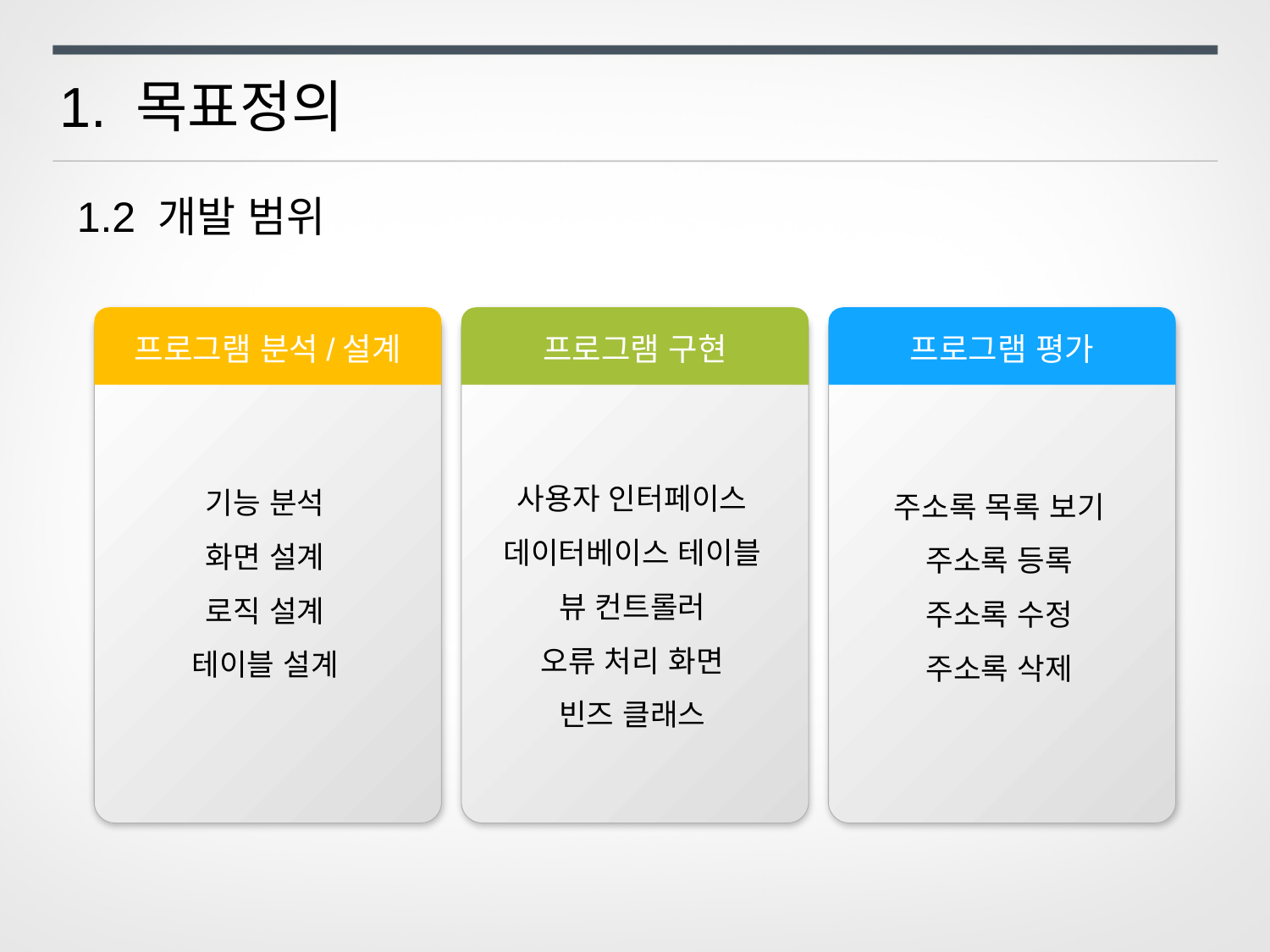

1. 목표정의
1.2 개발 범위
프로그램 분석/설계
프로그램 구현

프로그램 평가

사용자 인터페이스
데이터베이스 테이블
뷰 컨트롤러
오류 처리 화면
빈즈 클래스
기능 분석
화면 설계
로직 설계
테이블 설계
주소록 목록 보기
주소록 등록
주소록 수정
주소록 삭제